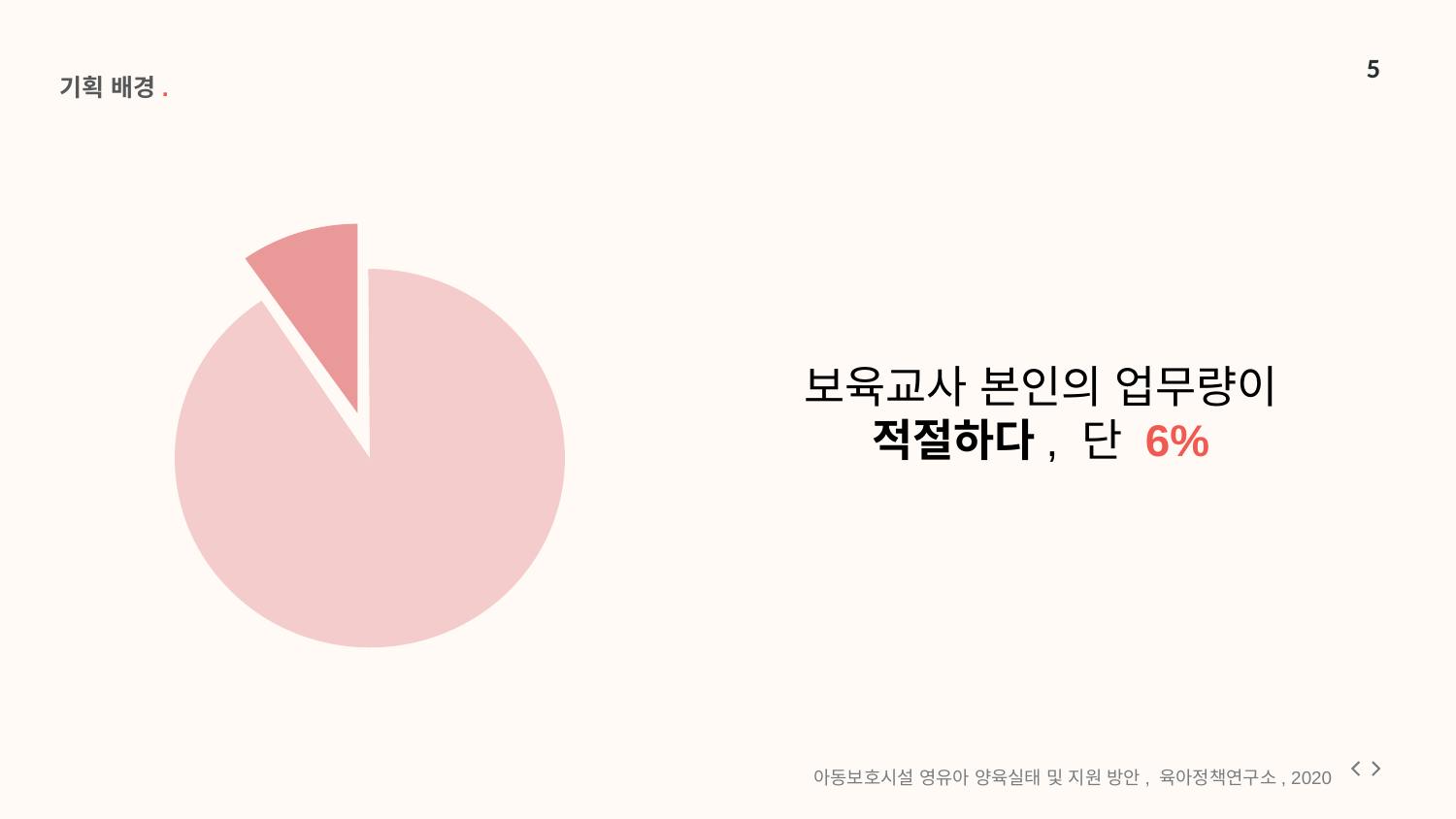

기획 배경.

보육교사 본인의 업무량이 적절하다, 단 6%
아동보호시설 영유아 양육실태 및 지원 방안, 육아정책연구소, 2020